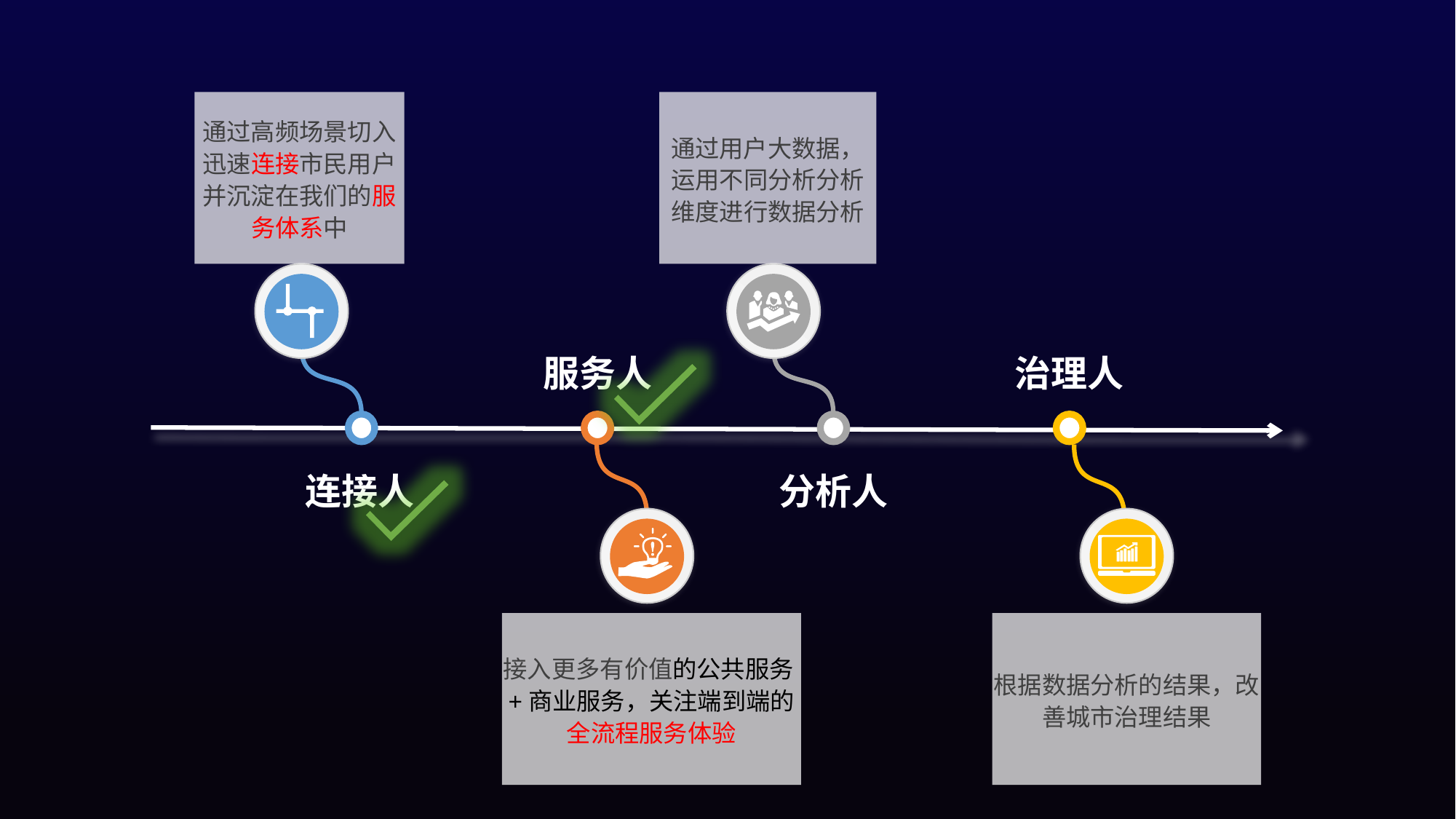

通过高频场景切入
迅速连接市民用户
并沉淀在我们的服务体系中
通过用户大数据，运用不同分析分析维度进行数据分析

服务人
治理人

连接人
分析人

接入更多有价值的公共服务+商业服务，关注端到端的全流程服务体验
根据数据分析的结果，改善城市治理结果